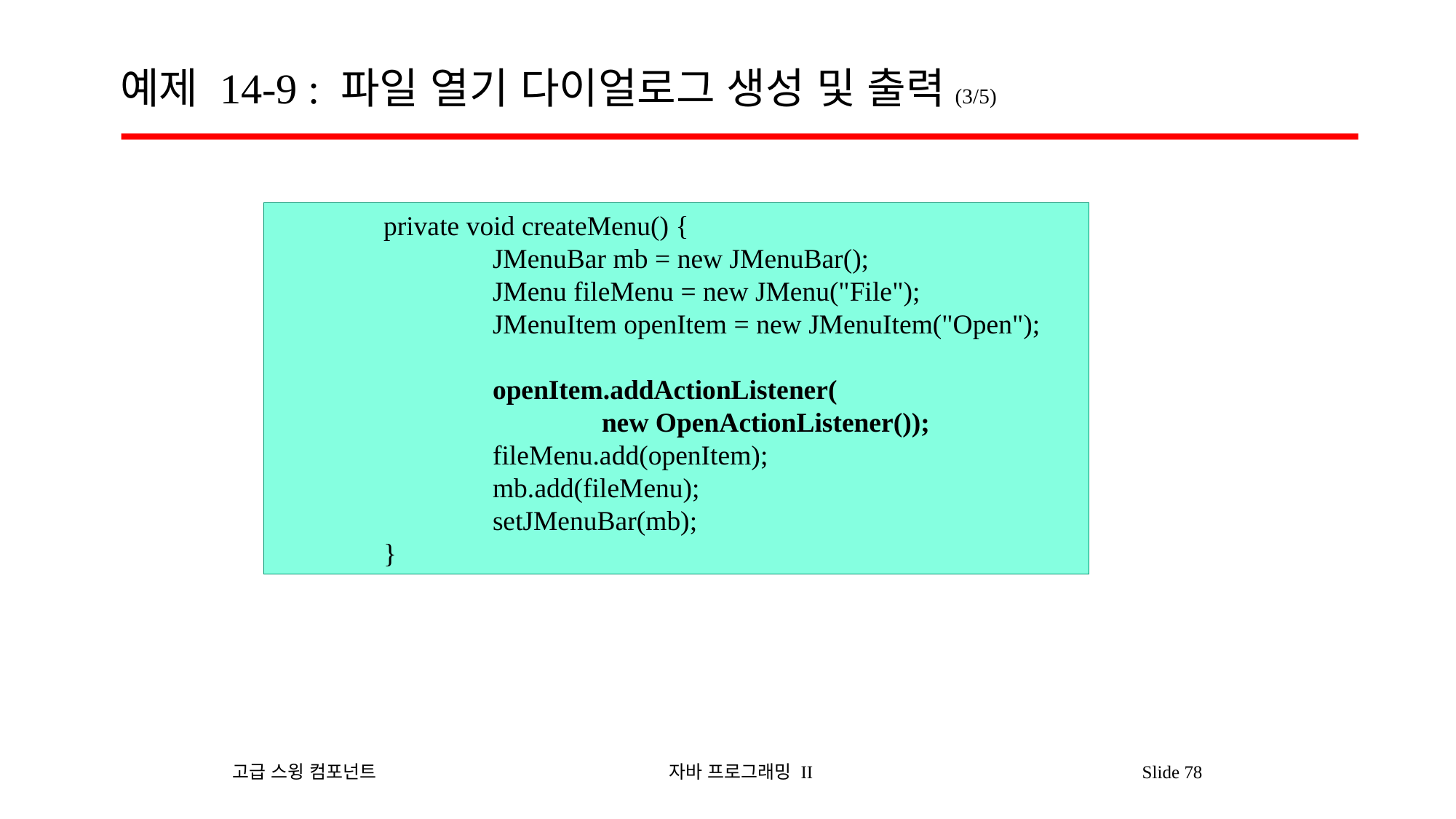

# 예제 14-9 : 파일 열기 다이얼로그 생성 및 출력(3/5)
	private void createMenu() {
		JMenuBar mb = new JMenuBar();
		JMenu fileMenu = new JMenu("File");
		JMenuItem openItem = new JMenuItem("Open");

		openItem.addActionListener(
			new OpenActionListener());
		fileMenu.add(openItem);
		mb.add(fileMenu);
		setJMenuBar(mb);
	}